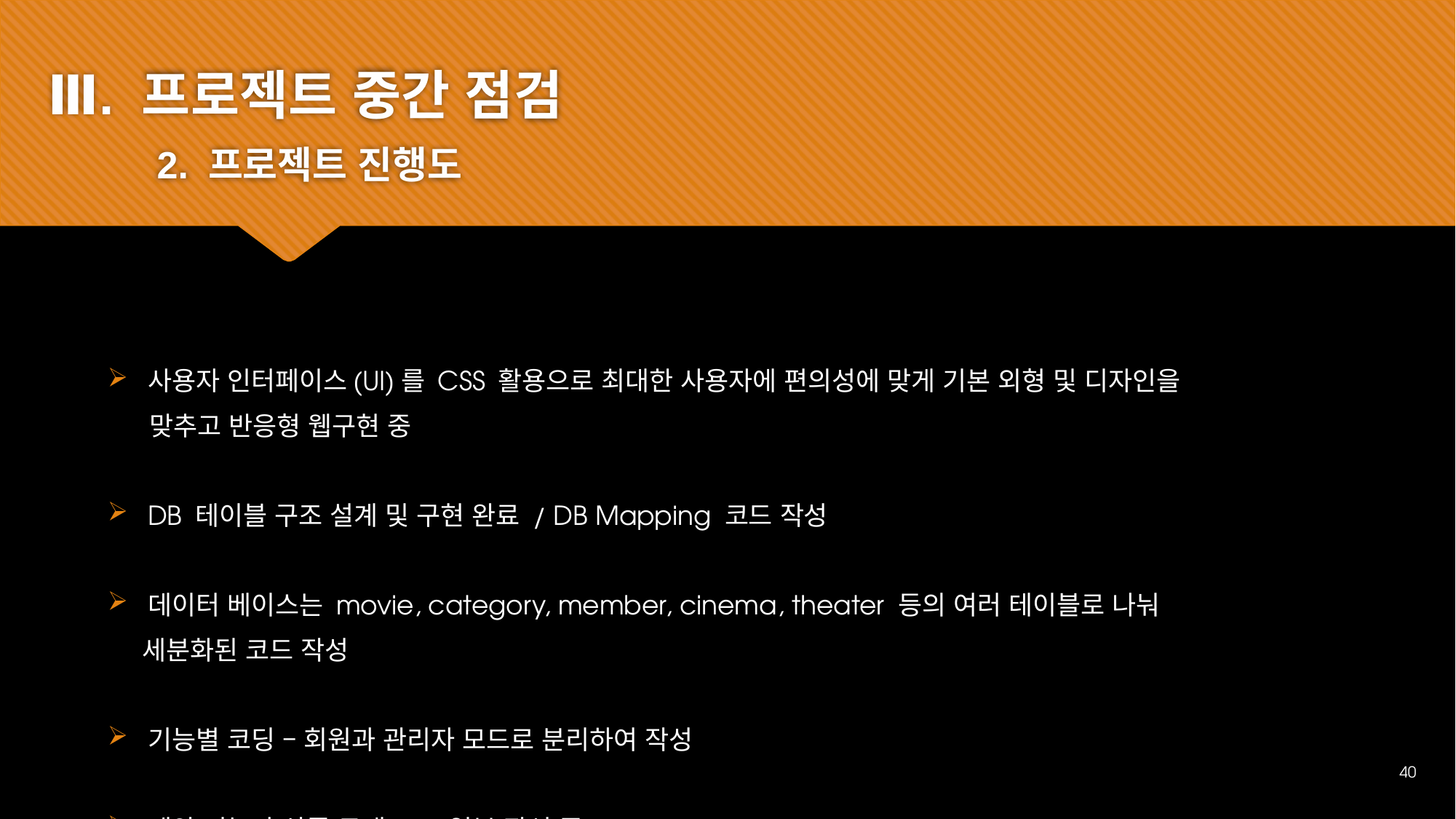

Ⅲ. 프로젝트 중간 점검
	2. 프로젝트 진행도
#

사용자 인터페이스(UI)를 CSS 활용으로 최대한 사용자에 편의성에 맞게 기본 외형 및 디자인을
     맞추고 반응형 웹구현 중

DB 테이블 구조 설계 및 구현 완료 / DB Mapping 코드 작성

데이터 베이스는 movie, category, member, cinema, theater 등의 여러 테이블로 나눠
    세분화된 코드 작성

기능별 코딩 – 회원과 관리자 모드로 분리하여 작성

예약 기능과 상품 구매 코드 일부 작성 중

40